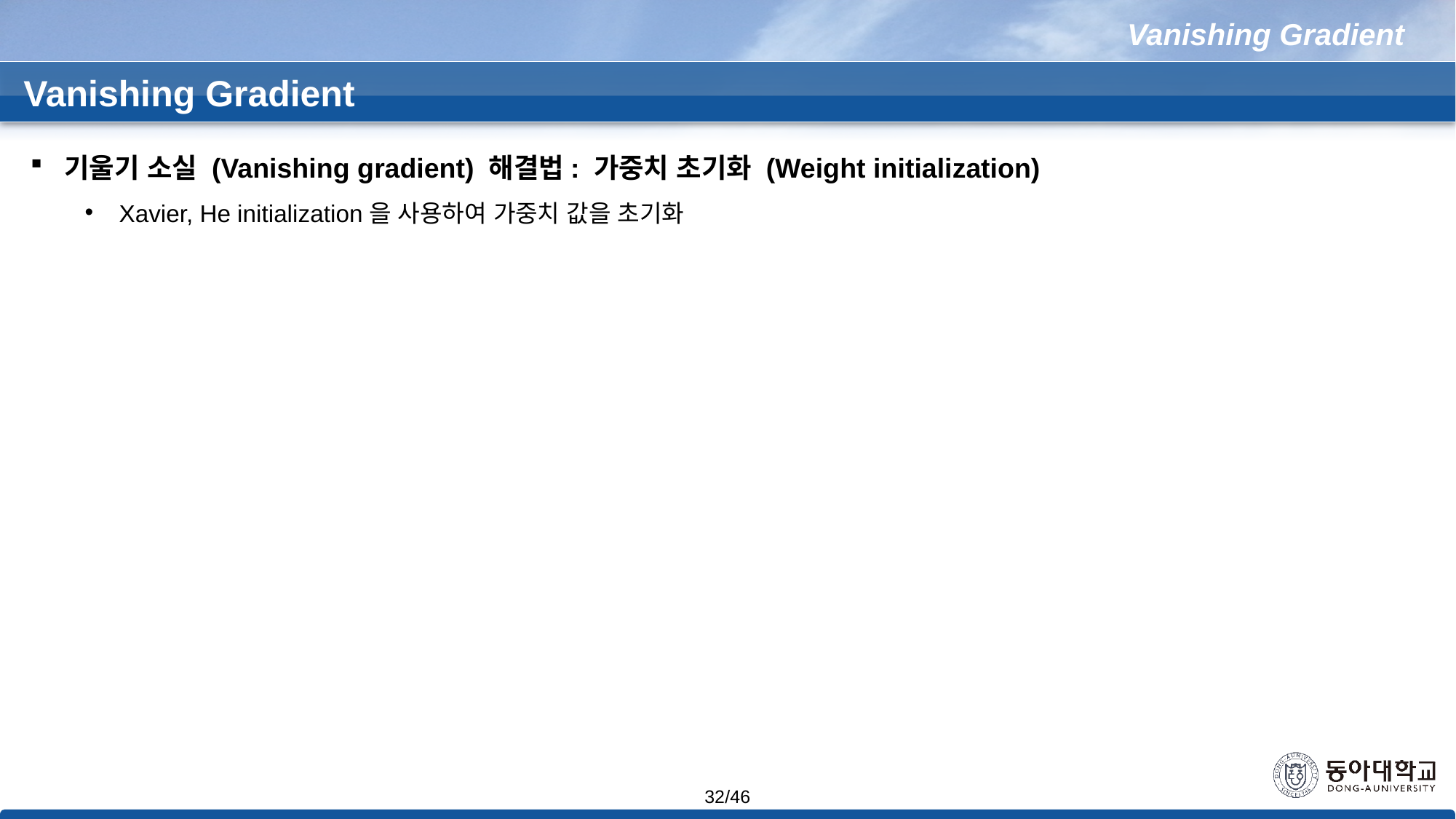

Vanishing Gradient
Vanishing Gradient
기울기 소실 (Vanishing gradient) 해결법: 가중치 초기화 (Weight initialization)
Xavier, He initialization을 사용하여 가중치 값을 초기화